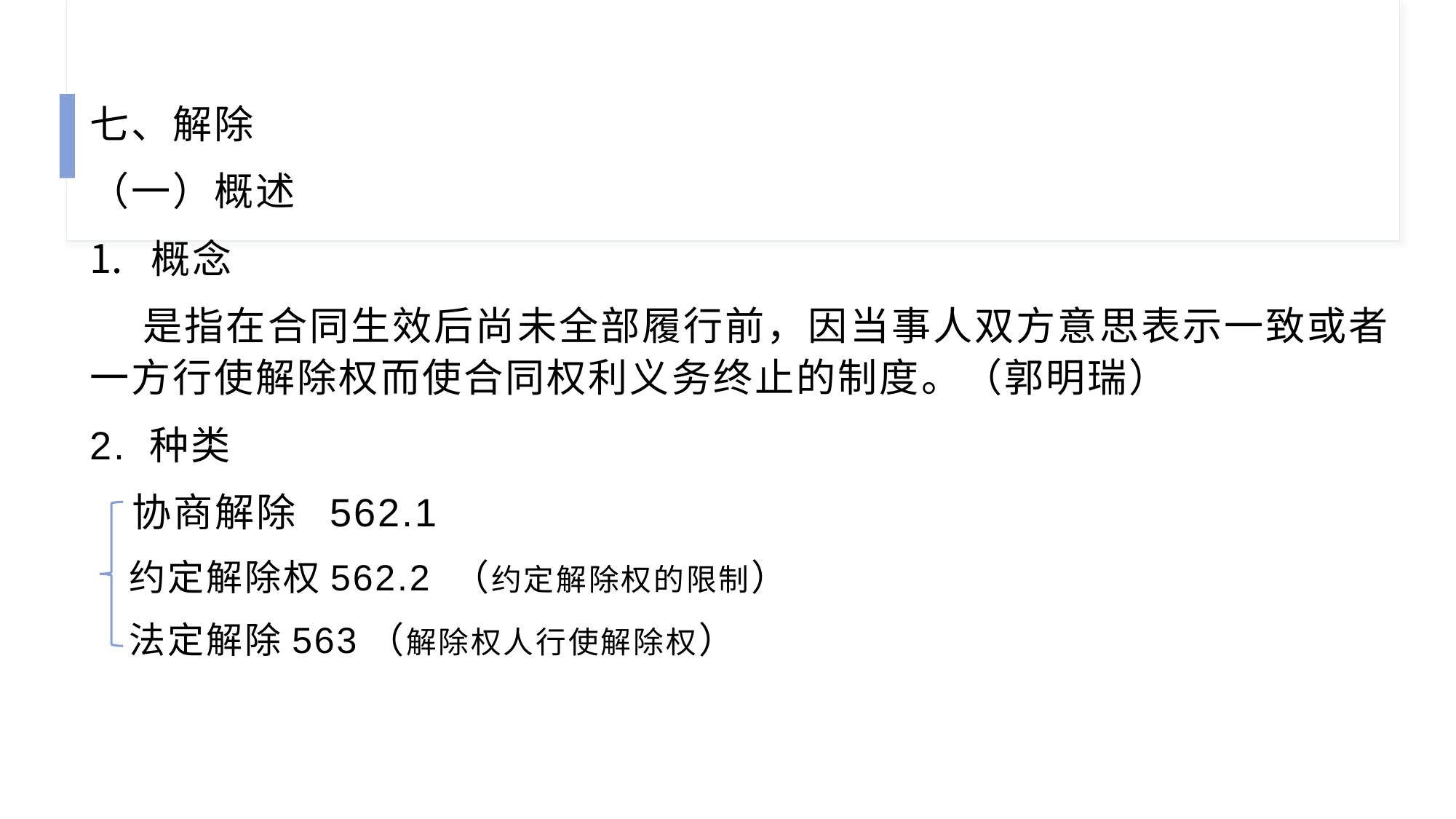

七、解除
（一）概述
概念
    是指在合同生效后尚未全部履行前，因当事人双方意思表示一致或者一方行使解除权而使合同权利义务终止的制度。（郭明瑞）
2. 种类
   协商解除  562.1
   约定解除权562.2 （约定解除权的限制）
   法定解除563（解除权人行使解除权）